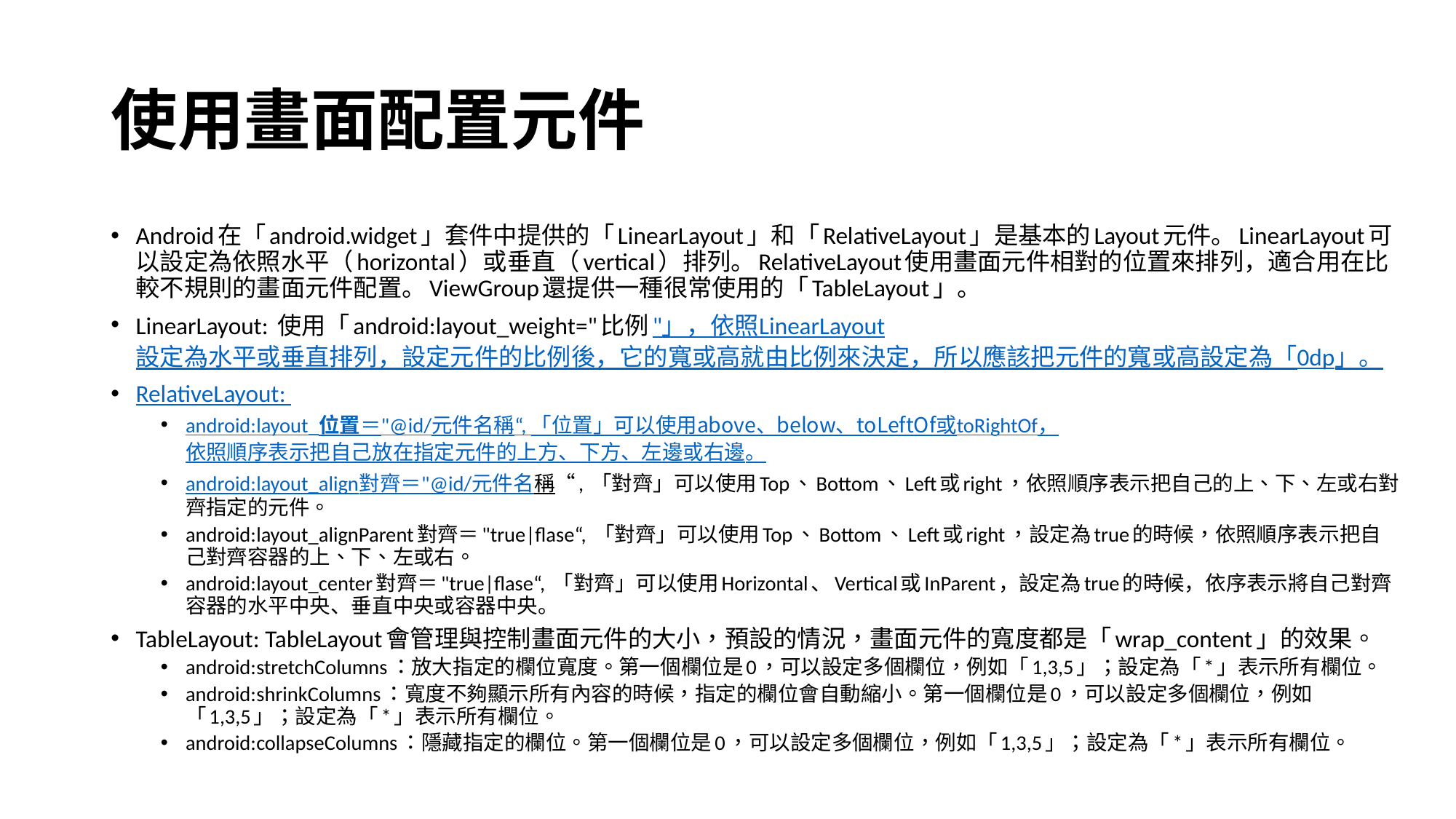

# 使用畫面配置元件
Android在「android.widget」套件中提供的「LinearLayout」和「RelativeLayout」是基本的Layout元件。LinearLayout可以設定為依照水平（horizontal）或垂直（vertical）排列。RelativeLayout使用畫面元件相對的位置來排列，適合用在比較不規則的畫面元件配置。ViewGroup還提供一種很常使用的「TableLayout」。
LinearLayout: 使用「android:layout_weight="比例"」，依照LinearLayout設定為水平或垂直排列，設定元件的比例後，它的寬或高就由比例來決定，所以應該把元件的寬或高設定為「0dp」。
RelativeLayout:
android:layout_位置＝"@id/元件名稱“, 「位置」可以使用above、below、toLeftOf或toRightOf，依照順序表示把自己放在指定元件的上方、下方、左邊或右邊。
android:layout_align對齊＝"@id/元件名稱“, 「對齊」可以使用Top、Bottom、Left或right，依照順序表示把自己的上、下、左或右對齊指定的元件。
android:layout_alignParent對齊＝"true|flase“, 「對齊」可以使用Top、Bottom、Left或right，設定為true的時候，依照順序表示把自己對齊容器的上、下、左或右。
android:layout_center對齊＝"true|flase“, 「對齊」可以使用Horizontal、Vertical或InParent，設定為true的時候，依序表示將自己對齊容器的水平中央、垂直中央或容器中央。
TableLayout: TableLayout會管理與控制畫面元件的大小，預設的情況，畫面元件的寬度都是「wrap_content」的效果。
android:stretchColumns：放大指定的欄位寬度。第一個欄位是0，可以設定多個欄位，例如「1,3,5」；設定為「*」表示所有欄位。
android:shrinkColumns：寬度不夠顯示所有內容的時候，指定的欄位會自動縮小。第一個欄位是0，可以設定多個欄位，例如「1,3,5」；設定為「*」表示所有欄位。
android:collapseColumns：隱藏指定的欄位。第一個欄位是0，可以設定多個欄位，例如「1,3,5」；設定為「*」表示所有欄位。